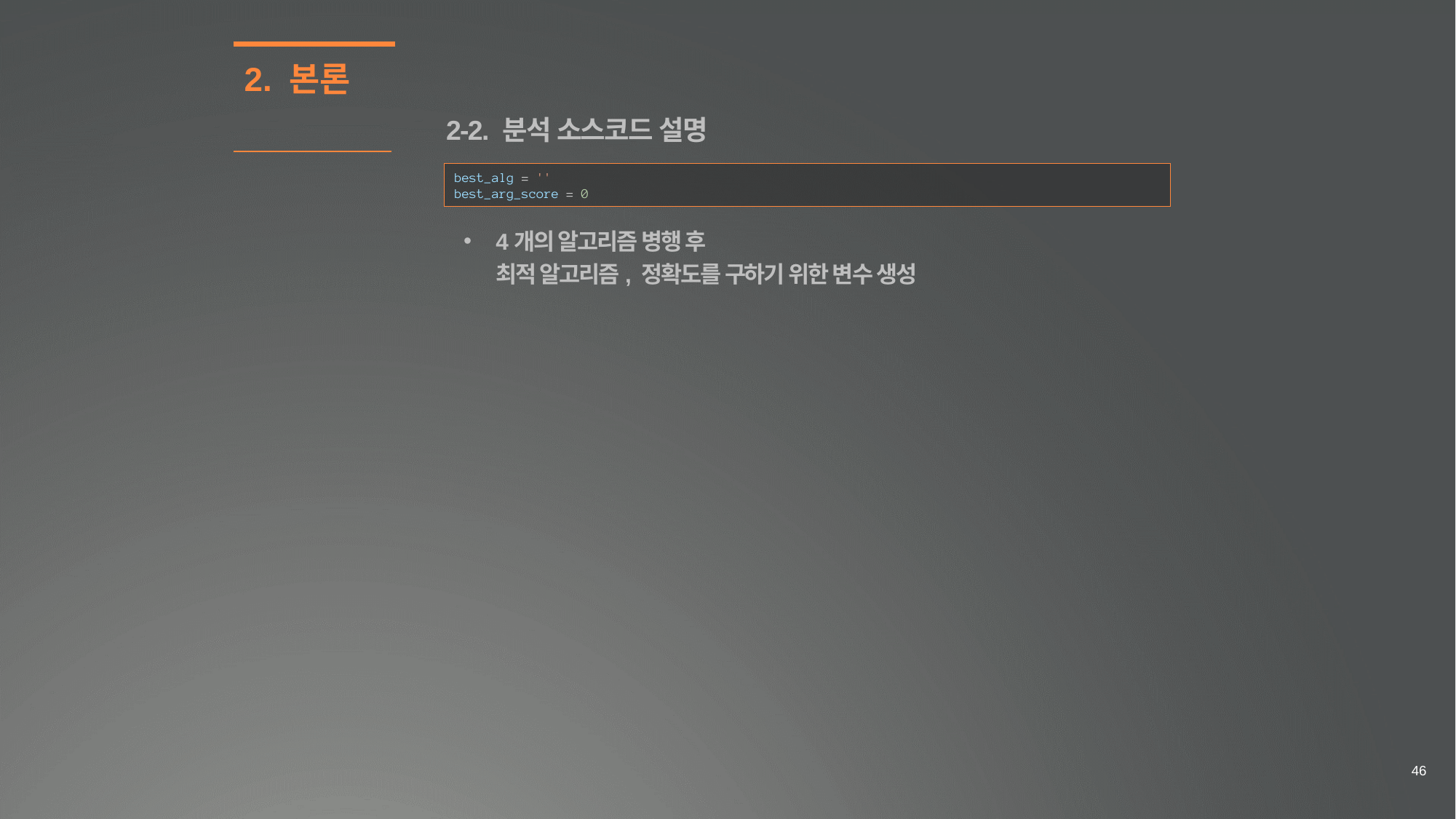

2. 본론
2-2. 분석 소스코드 설명
best_alg = ''
best_arg_score = 0
4개의 알고리즘 병행 후
최적 알고리즘, 정확도를 구하기 위한 변수 생성